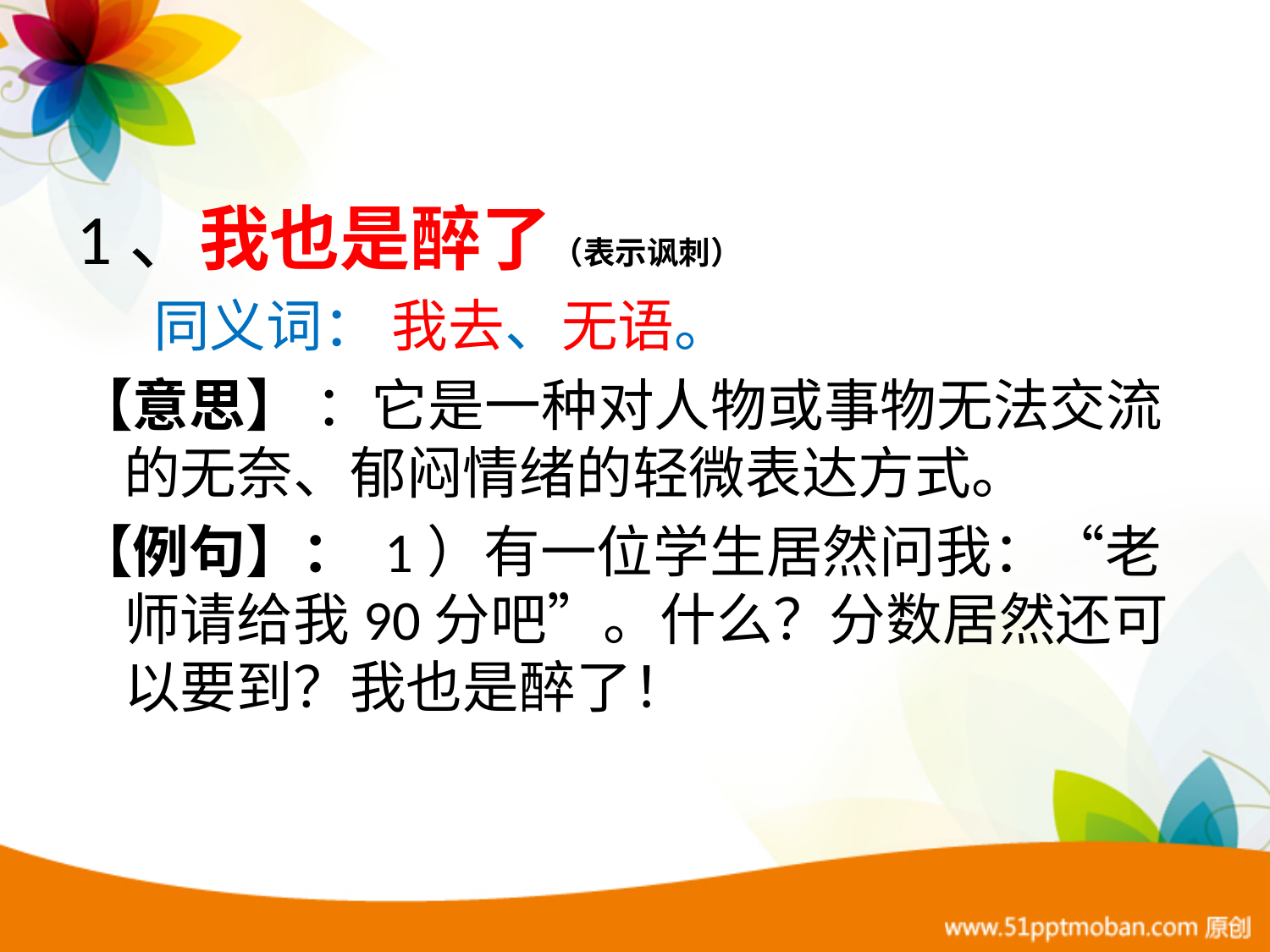

1、我也是醉了（表示讽刺）
     同义词： 我去、无语。
【意思】 ：它是一种对人物或事物无法交流的无奈、郁闷情绪的轻微表达方式。
【例句】： 1）有一位学生居然问我：“老师请给我90分吧”。什么？分数居然还可以要到？我也是醉了！